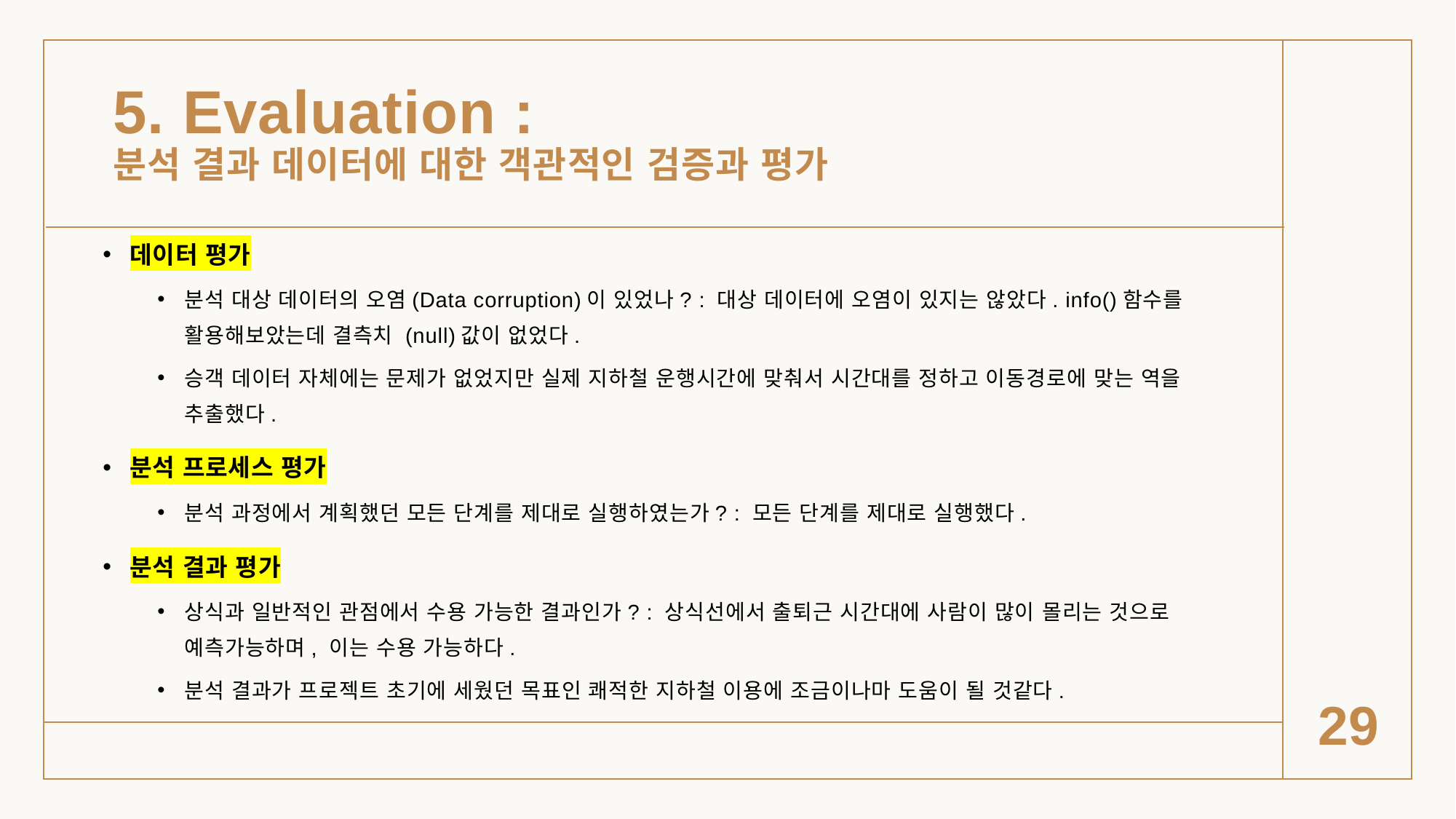

# 5. Evaluation : 분석 결과 데이터에 대한 객관적인 검증과 평가
데이터 평가
분석 대상 데이터의 오염(Data corruption)이 있었나? : 대상 데이터에 오염이 있지는 않았다. info()함수를 활용해보았는데 결측치 (null)값이 없었다.
승객 데이터 자체에는 문제가 없었지만 실제 지하철 운행시간에 맞춰서 시간대를 정하고 이동경로에 맞는 역을 추출했다.
분석 프로세스 평가
분석 과정에서 계획했던 모든 단계를 제대로 실행하였는가? : 모든 단계를 제대로 실행했다.
분석 결과 평가
상식과 일반적인 관점에서 수용 가능한 결과인가? : 상식선에서 출퇴근 시간대에 사람이 많이 몰리는 것으로 예측가능하며, 이는 수용 가능하다.
분석 결과가 프로젝트 초기에 세웠던 목표인 쾌적한 지하철 이용에 조금이나마 도움이 될 것같다.

29